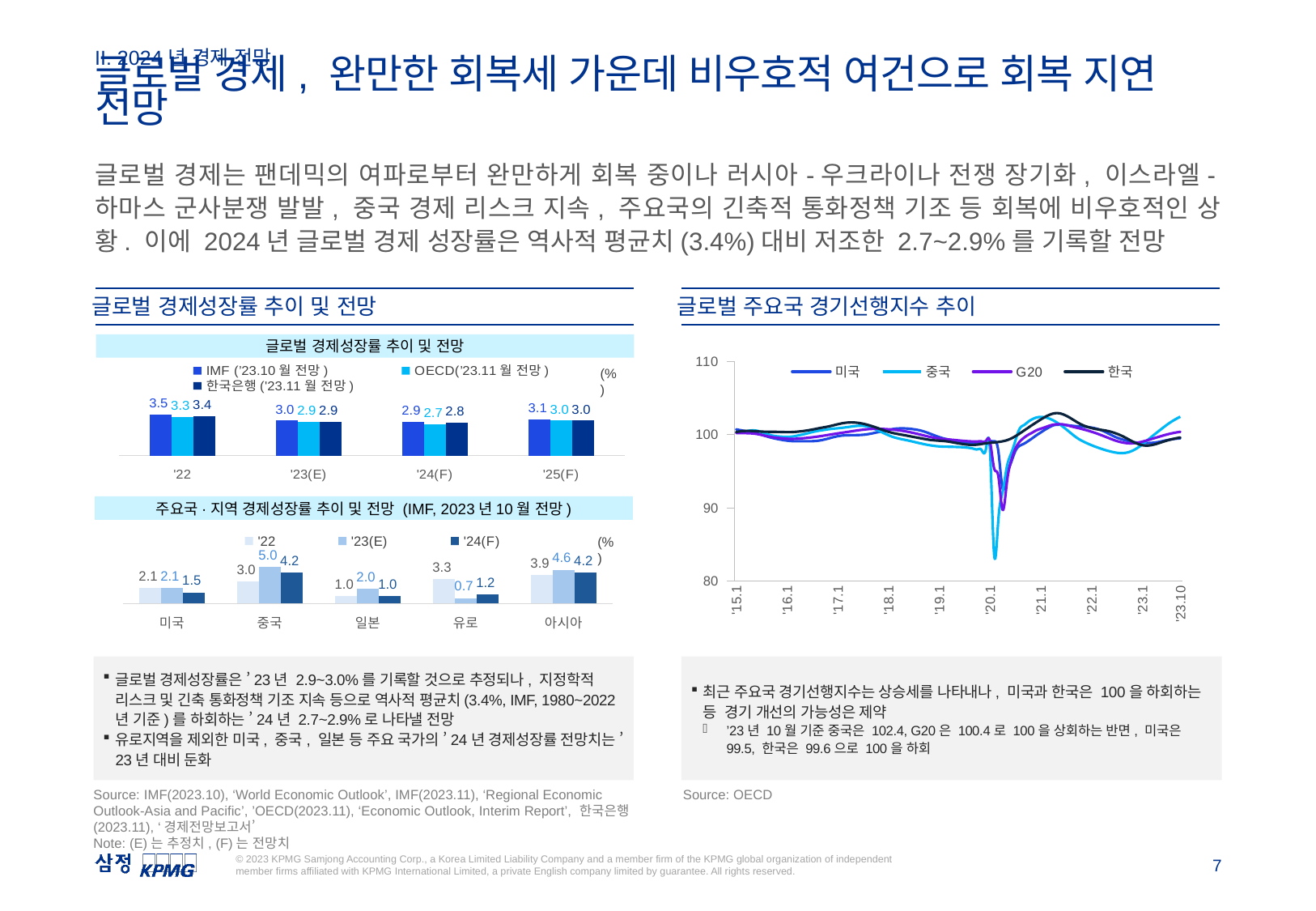

II. 2024년 경제 전망
# 글로벌 경제, 완만한 회복세 가운데 비우호적 여건으로 회복 지연 전망
글로벌 경제는 팬데믹의 여파로부터 완만하게 회복 중이나 러시아-우크라이나 전쟁 장기화, 이스라엘-하마스 군사분쟁 발발, 중국 경제 리스크 지속, 주요국의 긴축적 통화정책 기조 등 회복에 비우호적인 상황. 이에 2024년 글로벌 경제 성장률은 역사적 평균치(3.4%)대비 저조한 2.7~2.9%를 기록할 전망
글로벌 경제성장률 추이 및 전망
글로벌 주요국 경기선행지수 추이

### Chart

| Category | 미국 | 중국 | G20 | 한국 |
|---|---|---|---|---|
| '15.1 | 100.6969 | 100.2554 | 100.1991 | 100.3309 |
|  | 100.5906 | 100.2923 | 100.1852 | 100.4256 |
|  | 100.4792 | 100.3975 | 100.1802 | 100.478 |
|  | 100.3682 | 100.5087 | 100.168 | 100.4893 |
|  | 100.2507 | 100.5571 | 100.1287 | 100.4681 |
|  | 100.1227 | 100.5004 | 100.052 | 100.4277 |
|  | 99.96289 | 100.3366 | 99.93822 | 100.3952 |
|  | 99.78347 | 100.1259 | 99.81044 | 100.3761 |
|  | 99.61057 | 99.93377 | 99.6933 | 100.3707 |
|  | 99.46815 | 99.80316 | 99.60202 | 100.3647 |
|  | 99.34845 | 99.73038 | 99.52949 | 100.3528 |
|  | 99.2442 | 99.68692 | 99.46811 | 100.3357 |
| '16.1 | 99.1592 | 99.6719 | 99.42297 | 100.3205 |
|  | 99.10079 | 99.69849 | 99.40066 | 100.3267 |
|  | 99.07903 | 99.78777 | 99.41331 | 100.36 |
|  | 99.07615 | 99.90595 | 99.44854 | 100.4121 |
|  | 99.0761 | 100.0374 | 99.49567 | 100.4812 |
|  | 99.07256 | 100.18 | 99.55128 | 100.5691 |
|  | 99.08393 | 100.3274 | 99.61839 | 100.672 |
|  | 99.12382 | 100.4517 | 99.69234 | 100.7875 |
|  | 99.20682 | 100.5536 | 99.77541 | 100.9012 |
|  | 99.33022 | 100.6438 | 99.86697 | 101.0053 |
|  | 99.48127 | 100.731 | 99.96322 | 101.1191 |
|  | 99.63734 | 100.7966 | 100.0578 | 101.2548 |
| '17.1 | 99.76431 | 100.8464 | 100.1462 | 101.3963 |
|  | 99.84838 | 100.9081 | 100.234 | 101.5219 |
|  | 99.88908 | 100.985 | 100.3224 | 101.6102 |
|  | 99.90274 | 101.0638 | 100.41 | 101.647 |
|  | 99.91 | 101.1402 | 100.4975 | 101.6315 |
|  | 99.92577 | 101.1898 | 100.5828 | 101.5732 |
|  | 99.95693 | 101.1781 | 100.6579 | 101.4684 |
|  | 100.029 | 101.0834 | 100.718 | 101.3268 |
|  | 100.1326 | 100.9052 | 100.756 | 101.1583 |
|  | 100.2557 | 100.6717 | 100.7719 | 100.9702 |
|  | 100.3807 | 100.4201 | 100.7692 | 100.7581 |
|  | 100.5045 | 100.1556 | 100.7467 | 100.5453 |
| '18.1 | 100.6268 | 99.89932 | 100.7087 | 100.361 |
|  | 100.7387 | 99.67439 | 100.6589 | 100.214 |
|  | 100.8117 | 99.50607 | 100.5978 | 100.0888 |
|  | 100.8373 | 99.37289 | 100.5205 | 99.98136 |
|  | 100.8252 | 99.2538 | 100.4293 | 99.87981 |
|  | 100.7822 | 99.1282 | 100.3211 | 99.76917 |
|  | 100.7105 | 98.99453 | 100.1972 | 99.65534 |
|  | 100.6129 | 98.85668 | 100.0602 | 99.5468 |
|  | 100.4742 | 98.72702 | 99.91698 | 99.44078 |
|  | 100.2887 | 98.60854 | 99.77575 | 99.33668 |
|  | 100.0727 | 98.50893 | 99.64853 | 99.25024 |
|  | 99.84918 | 98.42726 | 99.53818 | 99.19344 |
| '19.1 | 99.64113 | 98.37098 | 99.45 | 99.15066 |
|  | 99.46684 | 98.33715 | 99.38296 | 99.10981 |
|  | 99.32806 | 98.3267 | 99.33098 | 99.04482 |
|  | 99.20252 | 98.31341 | 99.27792 | 98.94704 |
|  | 99.0862 | 98.2949 | 99.22129 | 98.84184 |
|  | 98.97952 | 98.27374 | 99.16555 | 98.74719 |
|  | 98.89021 | 98.23884 | 99.11443 | 98.65658 |
|  | 98.83049 | 98.17246 | 99.07176 | 98.5956 |
|  | 98.82976 | 98.07379 | 99.04591 | 98.57927 |
|  | 98.8852 | 97.96786 | 99.04046 | 98.61702 |
|  | 98.97121 | 97.89511 | 99.0538 | 98.6966 |
|  | 99.05483 | 97.87495 | 99.07269 | 98.78984 |
| '20.1 | 99.09734 | 97.92135 | 99.08418 | 98.85672 |
|  | 99.06813 | 83.5317 | 95.35371 | 98.91251 |
|  | 97.66722 | 88.43357 | 94.25957 | 98.97512 |
|  | 92.62319 | 92.14488 | 89.69202 | 99.06906 |
|  | 94.32196 | 95.57851 | 93.38651 | 99.21568 |
|  | 96.17052 | 97.38214 | 96.37074 | 99.44796 |
|  | 97.72092 | 99.12913 | 98.03941 | 99.75655 |
|  | 98.43841 | 100.7691 | 98.99342 | 100.1208 |
|  | 98.72652 | 101.2694 | 99.53521 | 100.5135 |
|  | 99.08319 | 101.7215 | 99.94064 | 100.9072 |
|  | 99.47733 | 102.0868 | 100.2529 | 101.2937 |
|  | 99.89468 | 102.3171 | 100.5745 | 101.6712 |
| '21.1 | 100.2705 | 102.3994 | 100.7886 | 102.0426 |
|  | 100.6472 | 102.3433 | 100.9856 | 102.3845 |
|  | 100.9771 | 102.1783 | 101.191 | 102.6696 |
|  | 101.2526 | 101.9147 | 101.3449 | 102.8643 |
|  | 101.3336 | 101.5733 | 101.4006 | 102.917 |
|  | 101.3408 | 101.1696 | 101.395 | 102.8093 |
|  | 101.2905 | 100.7197 | 101.2899 | 102.5713 |
|  | 101.2167 | 100.2455 | 101.1452 | 102.2532 |
|  | 101.1544 | 99.78378 | 100.9948 | 101.8954 |
|  | 101.109 | 99.38143 | 100.8606 | 101.5492 |
|  | 101.072 | 99.06033 | 100.7089 | 101.2623 |
|  | 101.0232 | 98.78761 | 100.5526 | 101.0465 |
| '22.1 | 100.9425 | 98.53965 | 100.3802 | 100.8784 |
|  | 100.8217 | 98.31284 | 100.1883 | 100.7523 |
|  | 100.6459 | 98.1103 | 99.9789 | 100.658 |
|  | 100.414 | 97.91797 | 99.75799 | 100.5703 |
|  | 100.1296 | 97.74866 | 99.53117 | 100.4581 |
|  | 99.8346 | 97.60793 | 99.30405 | 100.3018 |
|  | 99.57693 | 97.50108 | 99.10403 | 100.1004 |
|  | 99.37162 | 97.45556 | 98.9476 | 99.86258 |
|  | 99.20307 | 97.49078 | 98.84088 | 99.57958 |
|  | 99.06164 | 97.62383 | 98.79328 | 99.26501 |
|  | 98.94965 | 97.86913 | 98.8115 | 98.95723 |
|  | 98.87978 | 98.21062 | 98.89095 | 98.70855 |
| '23.1 | 98.84712 | 98.62431 | 99.01524 | 98.54208 |
|  | 98.83434 | 99.09746 | 99.17355 | 98.4803 |
|  | 98.84515 | 99.5839 | 99.34633 | 98.52856 |
|  | 98.89799 | 100.0507 | 99.52175 | 98.65653 |
|  | 98.99199 | 100.5068 | 99.69712 | 98.83093 |
|  | 99.11828 | 100.9593 | 99.86665 | 99.02073 |
|  | 99.24326 | 101.3924 | 100.0227 | 99.1949 |
|  | 99.34666 | 101.7813 | 100.1578 | 99.34872 |
|  | 99.42249 | 102.1213 | 100.2712 | 99.48062 |
| '23.10 | 99.47179 | 102.43 | 100.3684 | 99.59116 |
글로벌 경제성장률 추이 및 전망

### Chart

| Category | IMF (’23.10월 전망) | OECD(’23.11월 전망) | 한국은행('23.11월 전망) |
|---|---|---|---|
| '22 | 3.5 | 3.3 | 3.4 |
| '23(E) | 3.0 | 2.9 | 2.9 |
| '24(F) | 2.9 | 2.7 | 2.8 |
| '25(F) | 3.1 | 3.0 | 3.0 |
(%)
주요국·지역 경제성장률 추이 및 전망 (IMF, 2023년10월 전망)

### Chart

| Category | '22 | '23(E) | '24(F) |
|---|---|---|---|
| 미국 | 2.1 | 2.1 | 1.5 |
| 중국 | 3.0 | 5.0 | 4.2 |
| 일본 | 1.0 | 2.0 | 1.0 |
| 유로 | 3.3 | 0.7 | 1.2 |
| 아시아 | 3.9 | 4.6 | 4.2 |
(%)
글로벌 경제성장률은 ’23년 2.9~3.0%를 기록할 것으로 추정되나, 지정학적 리스크 및 긴축 통화정책 기조 지속 등으로 역사적 평균치(3.4%, IMF, 1980~2022년 기준)를 하회하는 ’24년 2.7~2.9%로 나타낼 전망
유로지역을 제외한 미국, 중국, 일본 등 주요 국가의 ’24년 경제성장률 전망치는 ’23년 대비 둔화
최근 주요국 경기선행지수는 상승세를 나타내나, 미국과 한국은 100을 하회하는 등  경기 개선의 가능성은 제약
’23년 10월 기준 중국은 102.4, G20은 100.4로 100을 상회하는 반면, 미국은 99.5, 한국은 99.6으로 100을 하회
Source: IMF(2023.10), ‘World Economic Outlook’, IMF(2023.11), ‘Regional Economic Outlook-Asia and Pacific’, ’OECD(2023.11), ‘Economic Outlook, Interim Report’, 한국은행(2023.11), ‘경제전망보고서’
Note: (E)는 추정치, (F)는 전망치
Source: OECD